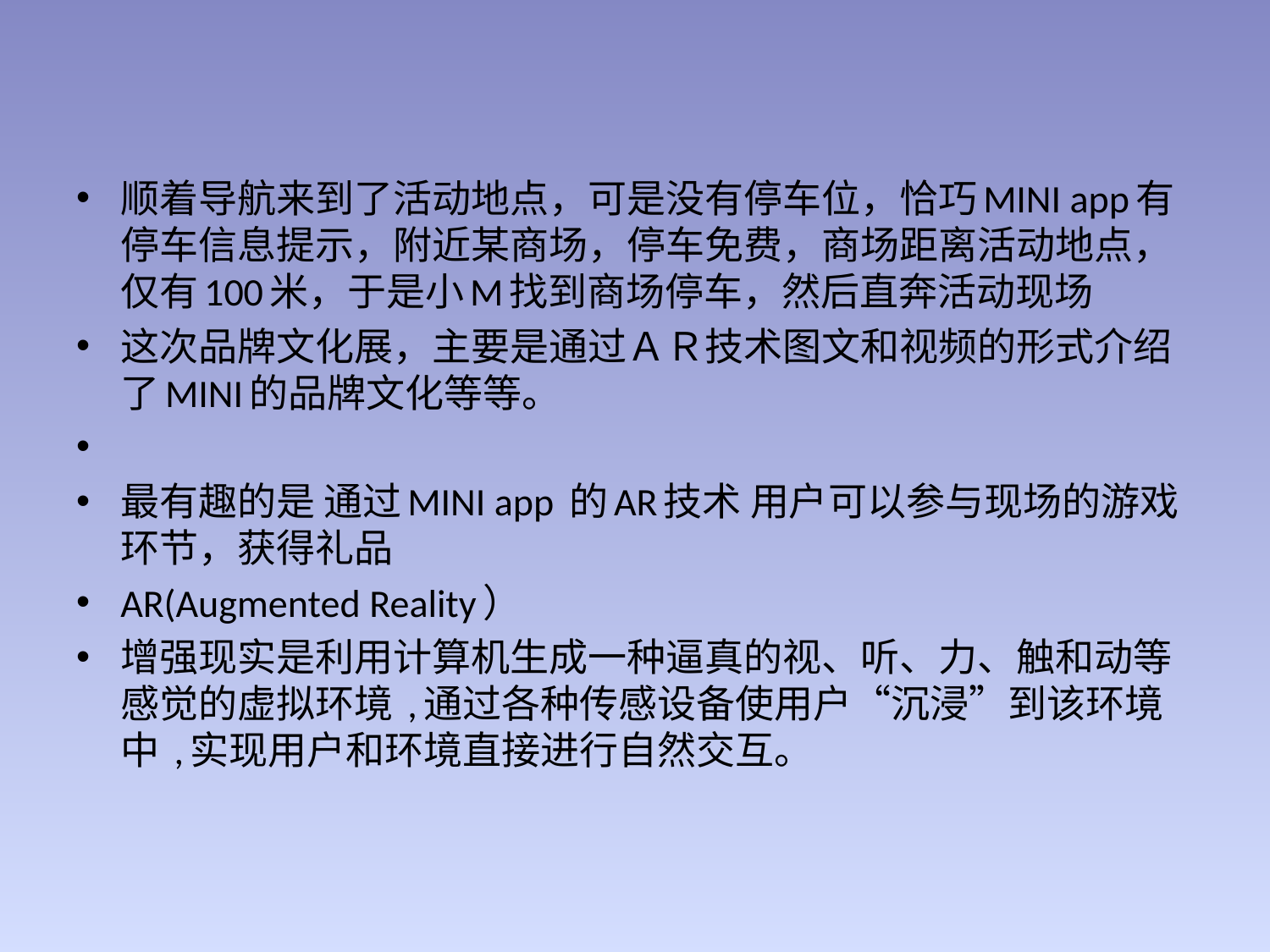

顺着导航来到了活动地点，可是没有停车位，恰巧MINI app有停车信息提示，附近某商场，停车免费，商场距离活动地点，仅有100米，于是小M找到商场停车，然后直奔活动现场
这次品牌文化展，主要是通过ＡＲ技术图文和视频的形式介绍了MINI的品牌文化等等。

最有趣的是 通过MINI app 的AR技术 用户可以参与现场的游戏环节，获得礼品
AR(Augmented Reality）
增强现实是利用计算机生成一种逼真的视、听、力、触和动等感觉的虚拟环境 ,通过各种传感设备使用户“沉浸”到该环境中 ,实现用户和环境直接进行自然交互。